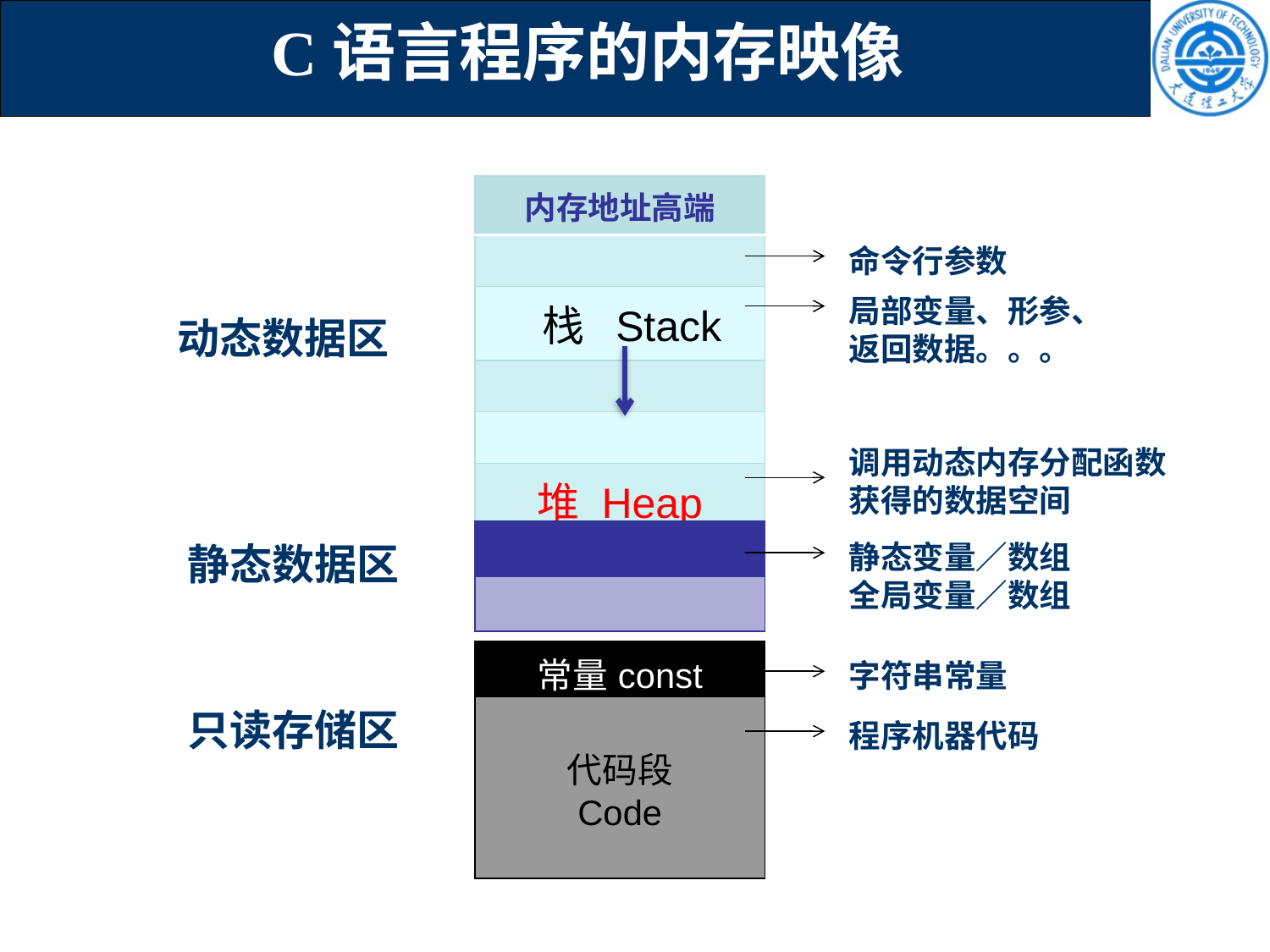

# C语言程序的内存映像

| 内存地址高端 |
| --- |
|  |
| 栈 Stack |
|  |
|  |
| 堆 Heap |
命令行参数
局部变量、形参、
返回数据。。。
动态数据区
调用动态内存分配函数获得的数据空间
|  |
| --- |
|  |
静态数据区
静态变量／数组
全局变量／数组
| 常量const |
| --- |
| 代码段 Code |
字符串常量
只读存储区
程序机器代码